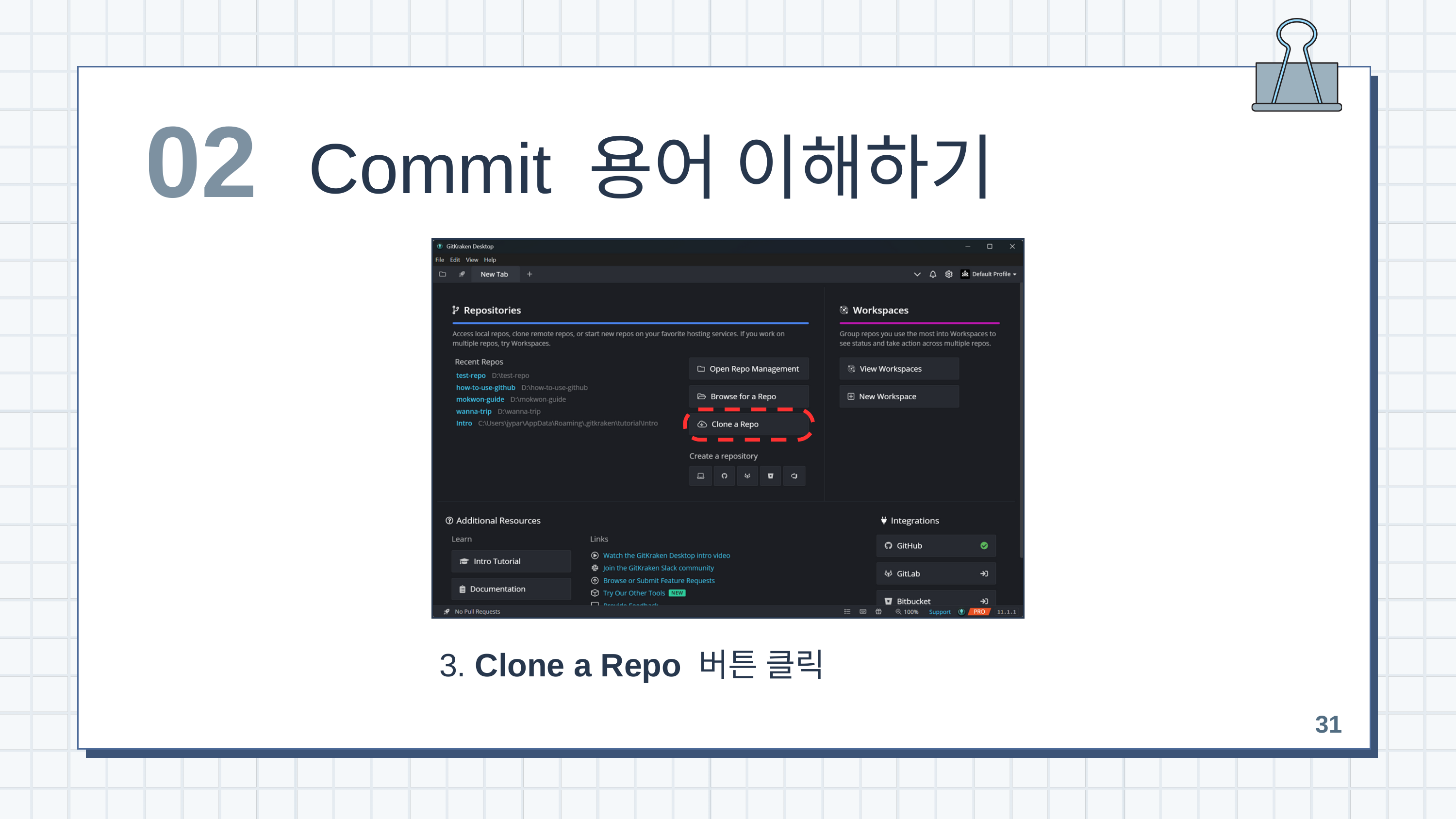

02
Commit 용어 이해하기

   3. Clone a Repo 버튼 클릭
31